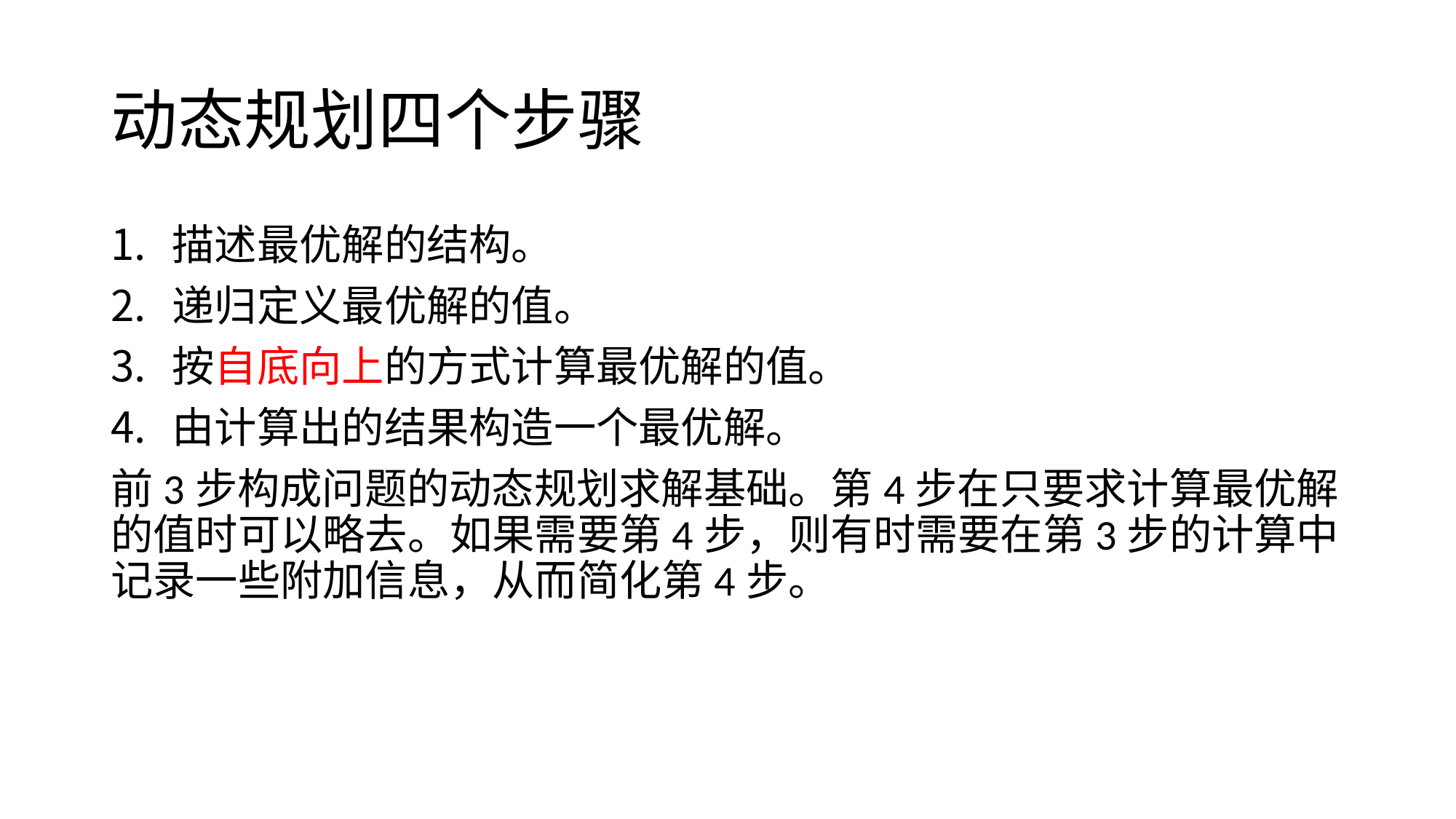

# 动态规划四个步骤
描述最优解的结构。
递归定义最优解的值。
按自底向上的方式计算最优解的值。
由计算出的结果构造一个最优解。
前3步构成问题的动态规划求解基础。第4步在只要求计算最优解的值时可以略去。如果需要第4步，则有时需要在第3步的计算中记录一些附加信息，从而简化第4步。